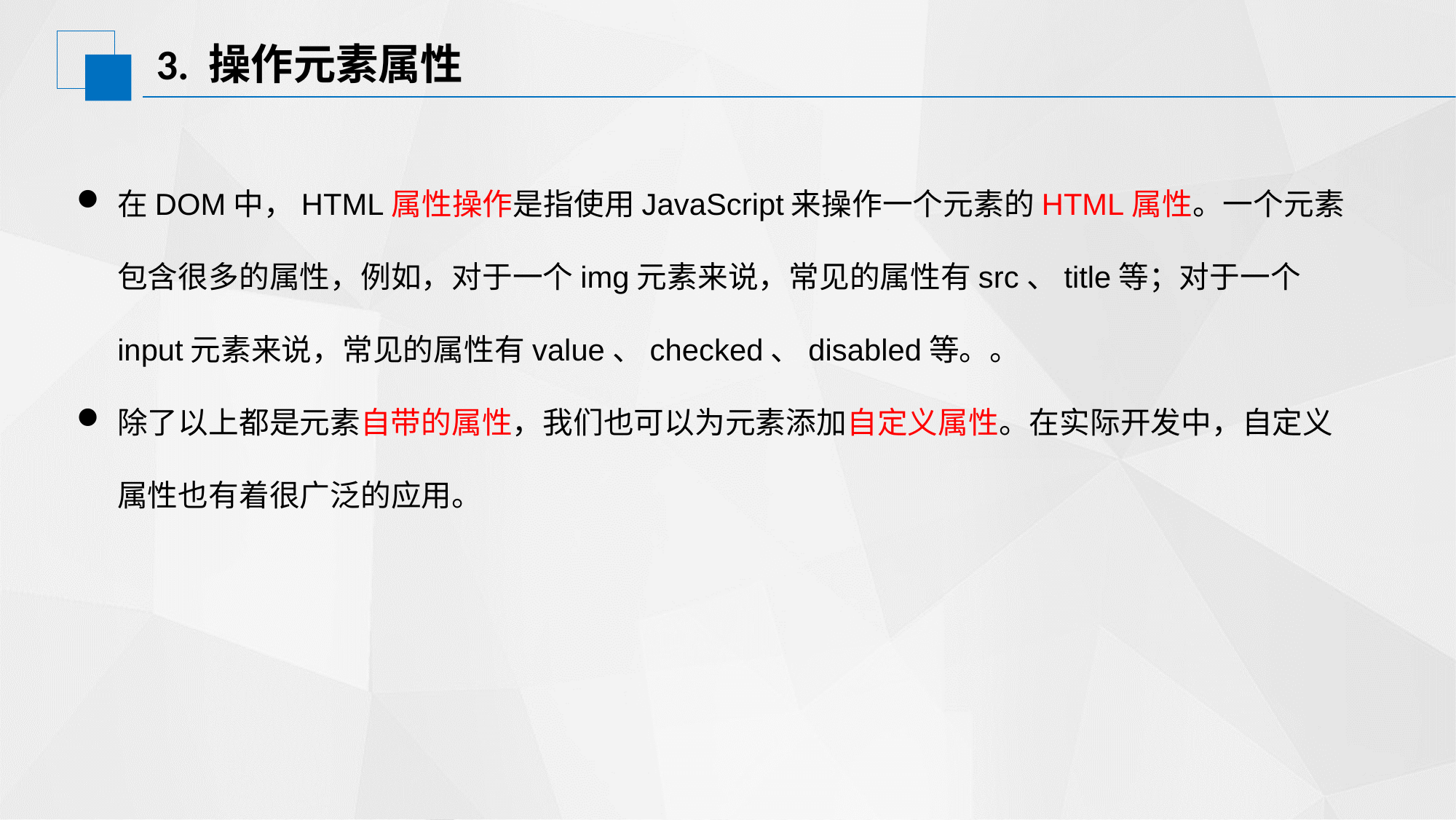

# 3. 操作元素属性
在DOM中，HTML属性操作是指使用JavaScript来操作一个元素的HTML属性。一个元素包含很多的属性，例如，对于一个img元素来说，常见的属性有src、title等；对于一个input元素来说，常见的属性有value、checked、disabled等。。
除了以上都是元素自带的属性，我们也可以为元素添加自定义属性。在实际开发中，自定义属性也有着很广泛的应用。